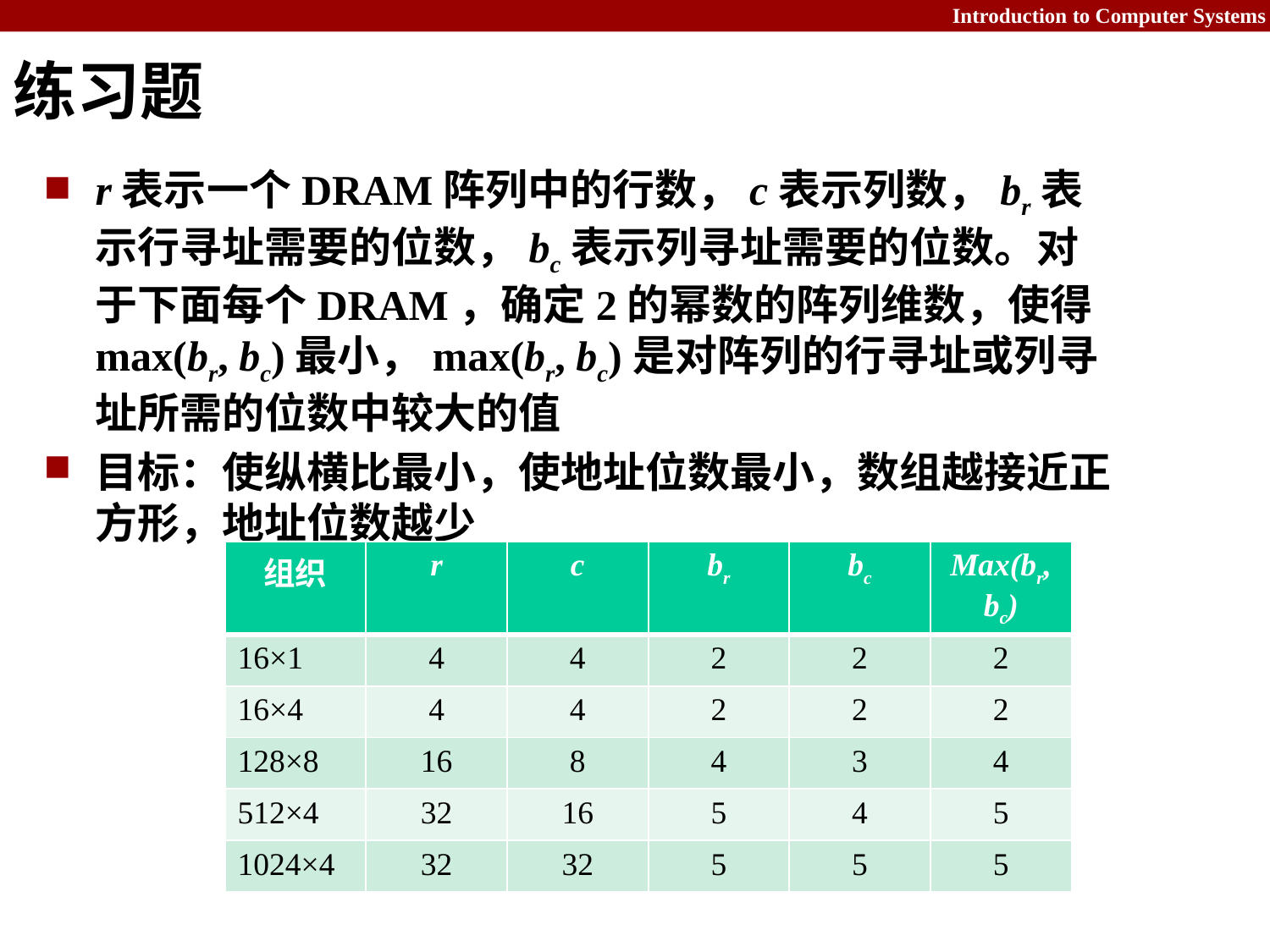

# 练习题
r表示一个DRAM阵列中的行数，c表示列数，br表示行寻址需要的位数，bc表示列寻址需要的位数。对于下面每个DRAM，确定2的幂数的阵列维数，使得max(br, bc)最小，max(br, bc)是对阵列的行寻址或列寻址所需的位数中较大的值
目标：使纵横比最小，使地址位数最小，数组越接近正方形，地址位数越少
| 组织 | r | c | br | bc | Max(br,bc) |
| --- | --- | --- | --- | --- | --- |
| 16×1 | 4 | 4 | 2 | 2 | 2 |
| 16×4 | 4 | 4 | 2 | 2 | 2 |
| 128×8 | 16 | 8 | 4 | 3 | 4 |
| 512×4 | 32 | 16 | 5 | 4 | 5 |
| 1024×4 | 32 | 32 | 5 | 5 | 5 |